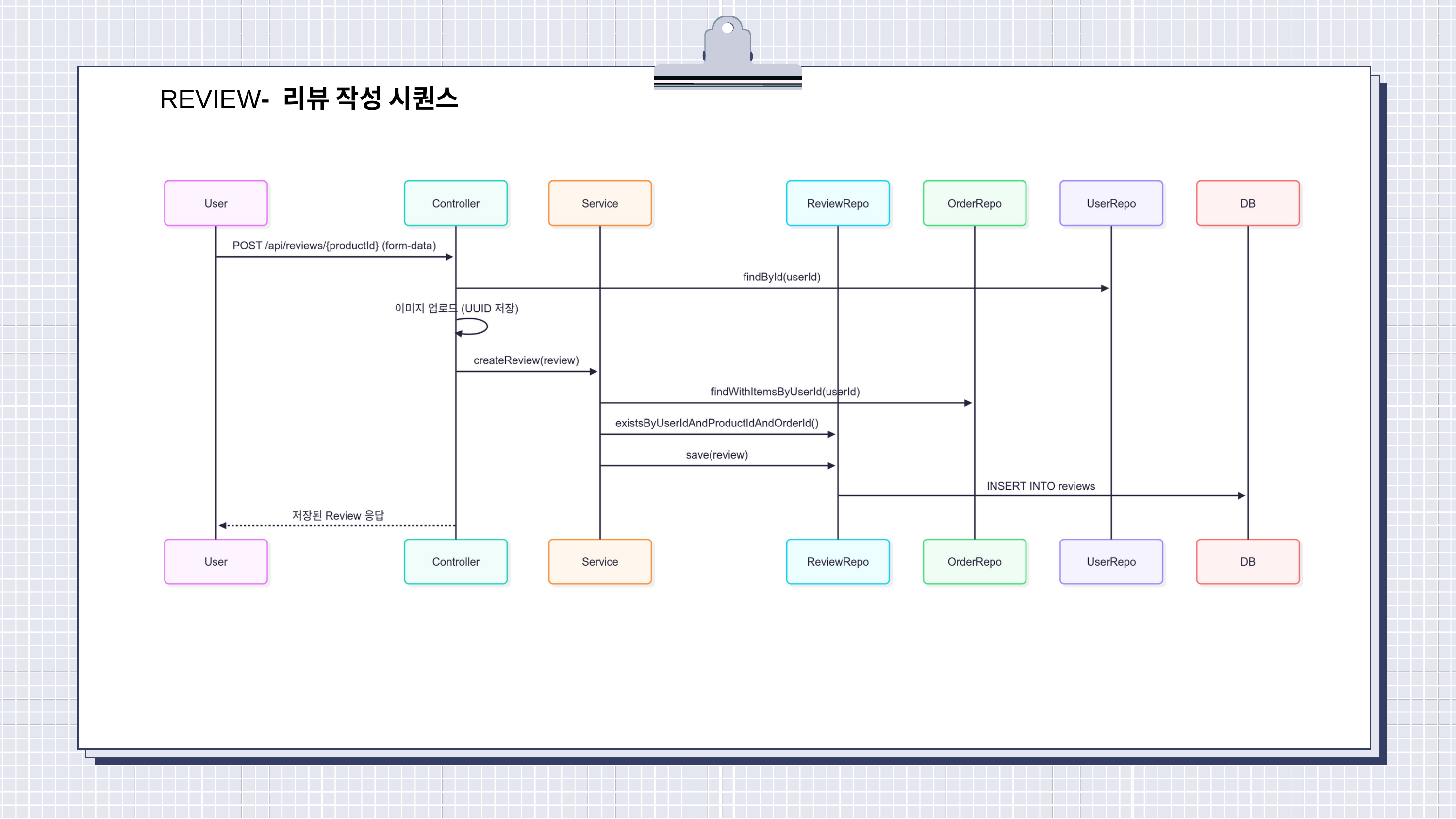

REVIEW- 리뷰 작성 시퀀스

진행 상황 요약